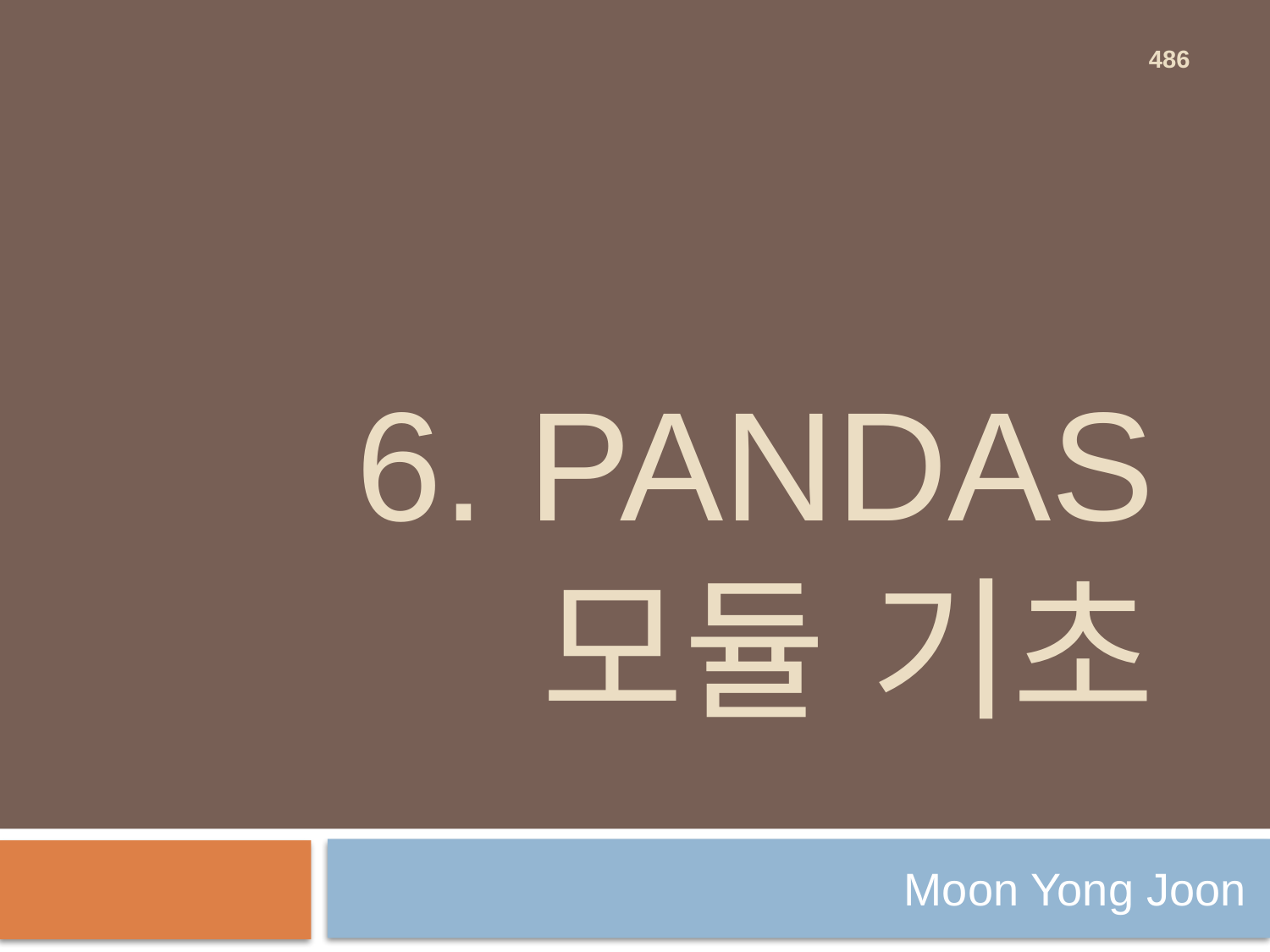

486
# 6. Pandas 모듈 기초
Moon Yong Joon